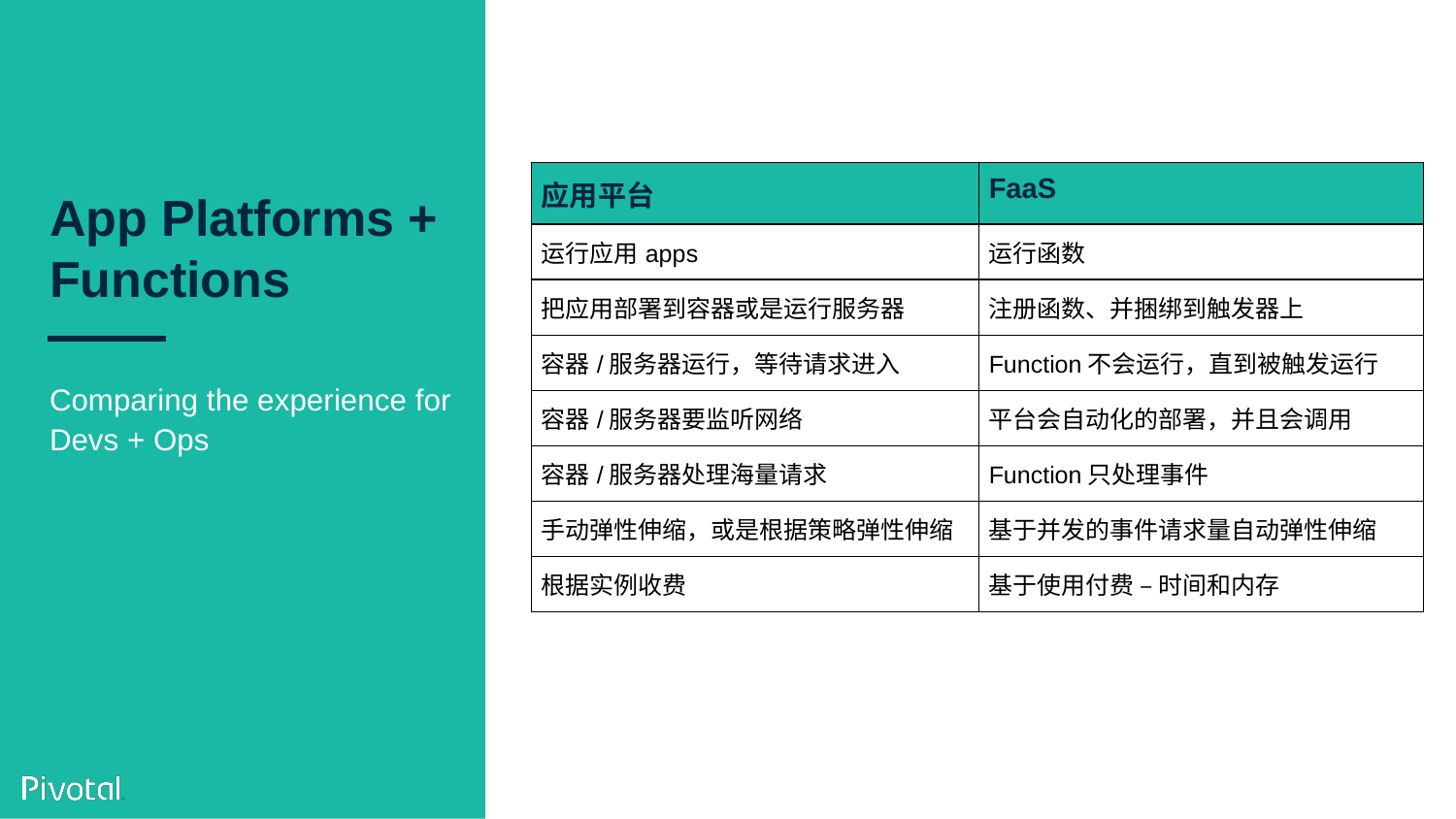

# App Platforms + Functions
| 应用平台 | FaaS |
| --- | --- |
| 运行应用apps | 运行函数 |
| 把应用部署到容器或是运行服务器 | 注册函数、并捆绑到触发器上 |
| 容器/服务器运行，等待请求进入 | Function不会运行，直到被触发运行 |
| 容器/服务器要监听网络 | 平台会自动化的部署，并且会调用 |
| 容器/服务器处理海量请求 | Function只处理事件 |
| 手动弹性伸缩，或是根据策略弹性伸缩 | 基于并发的事件请求量自动弹性伸缩 |
| 根据实例收费 | 基于使用付费 – 时间和内存 |
Comparing the experience for Devs + Ops